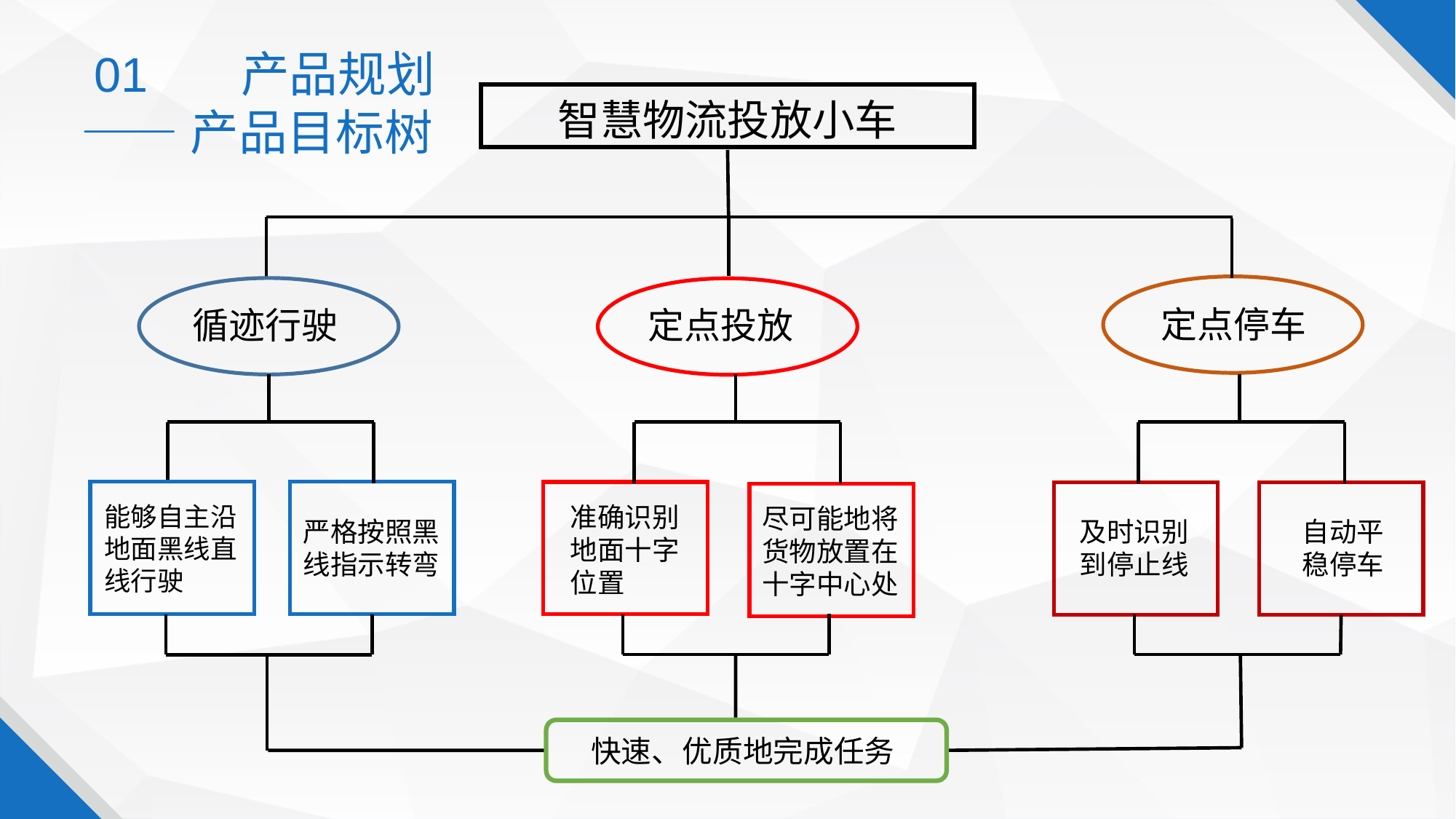

01      产品规划
      ——产品目标树

智慧物流投放小车

定点停车
定点投放
循迹行驶

能够自主沿地面黑线直线行驶
准确识别地面十字位置
尽可能地将货物放置在十字中心处
严格按照黑线指示转弯
及时识别到停止线
自动平稳停车

快速、优质地完成任务